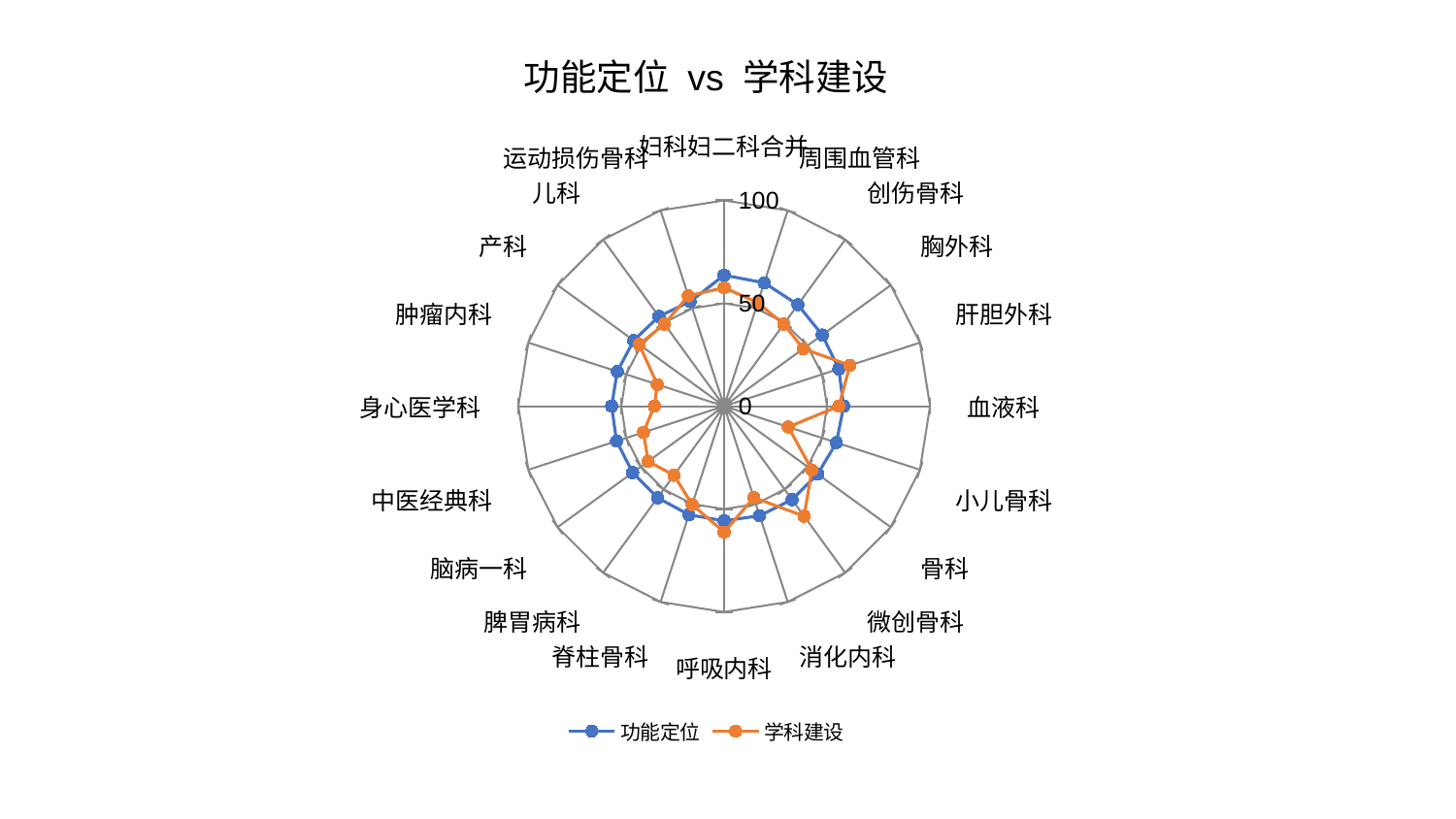

### Chart: 功能定位 vs 学科建设

| Category | 功能定位 | 学科建设 |
|---|---|---|
| 妇科妇二科合并 | 63.66519251150641 | 57.59469138118501 |
| 周围血管科 | 63.02690968870497 | 52.86439564359732 |
| 创伤骨科 | 60.93393306059356 | 49.30290558358022 |
| 胸外科 | 58.89072309784093 | 47.46992757917114 |
| 肝胆外科 | 58.554328499907136 | 64.25868642607816 |
| 血液科 | 58.02214617970277 | 55.68854823453013 |
| 小儿骨科 | 57.35150906184948 | 32.756932655062535 |
| 骨科 | 56.132863512767585 | 52.69354294989201 |
| 微创骨科 | 56.12166607300994 | 66.06429905200193 |
| 消化内科 | 55.94417701814053 | 46.70003942535918 |
| 呼吸内科 | 55.713729532552996 | 61.20243356534295 |
| 脊柱骨科 | 55.46913326562765 | 50.312170167369295 |
| 脾胃病科 | 54.99415650172004 | 41.4830690333164 |
| 脑病一科 | 54.94686807867297 | 45.61674581611402 |
| 中医经典科 | 54.945453124747516 | 41.256609093184814 |
| 身心医学科 | 54.65929802625682 | 33.90944628974758 |
| 肿瘤内科 | 54.61066572636064 | 34.139689548632575 |
| 产科 | 54.31003179723445 | 51.0010117273626 |
| 儿科 | 53.940341874089206 | 49.359238255408485 |
| 运动损伤骨科 | 53.43694655899018 | 56.391624051313684 |
35